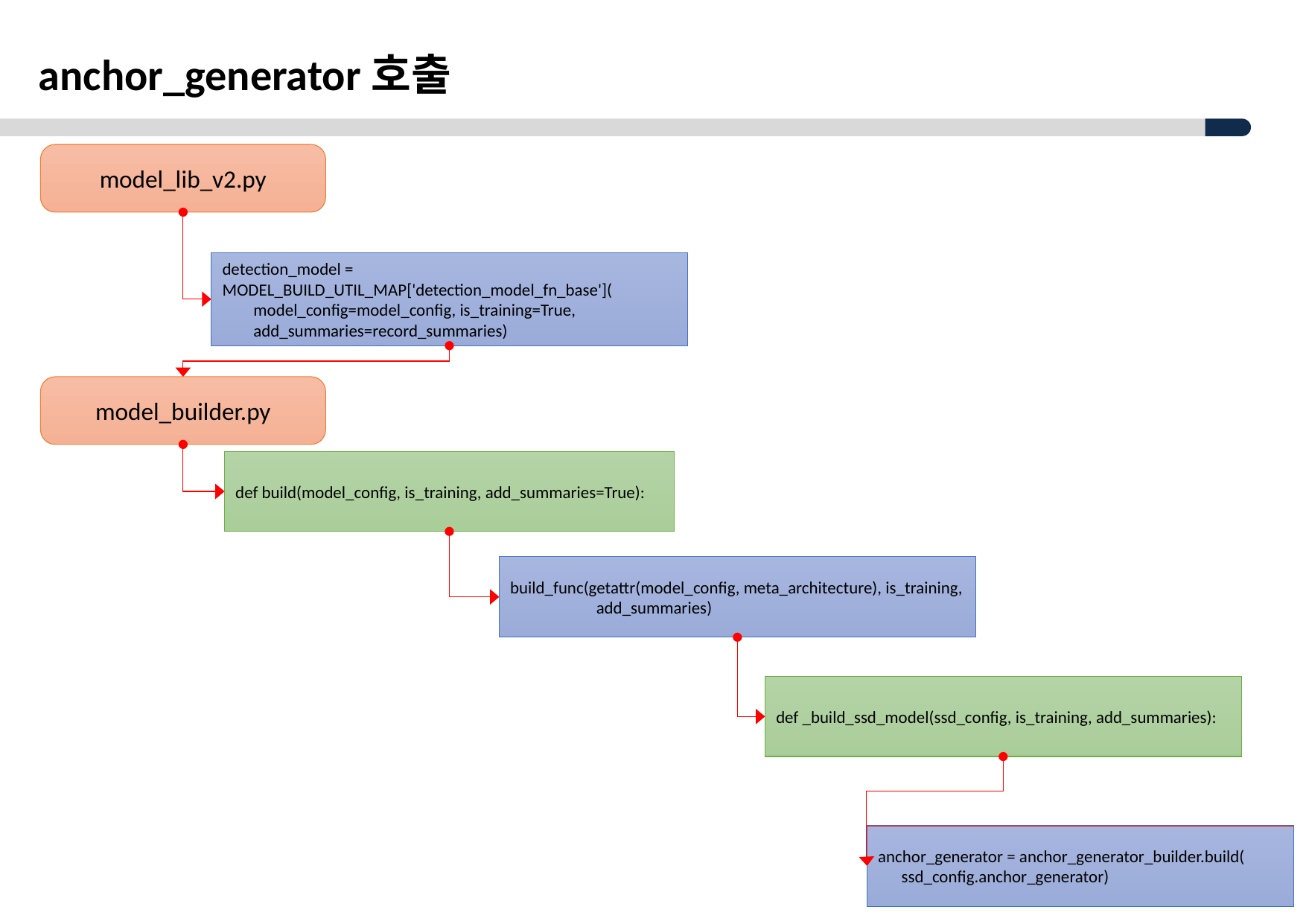

anchor_generator호출
model_lib_v2.py
detection_model = MODEL_BUILD_UTIL_MAP['detection_model_fn_base'](
        model_config=model_config, is_training=True,
        add_summaries=record_summaries)
model_builder.py
def build(model_config, is_training, add_summaries=True):
build_func(getattr(model_config, meta_architecture), is_training,
                      add_summaries)
def _build_ssd_model(ssd_config, is_training, add_summaries):
anchor_generator = anchor_generator_builder.build(
      ssd_config.anchor_generator)